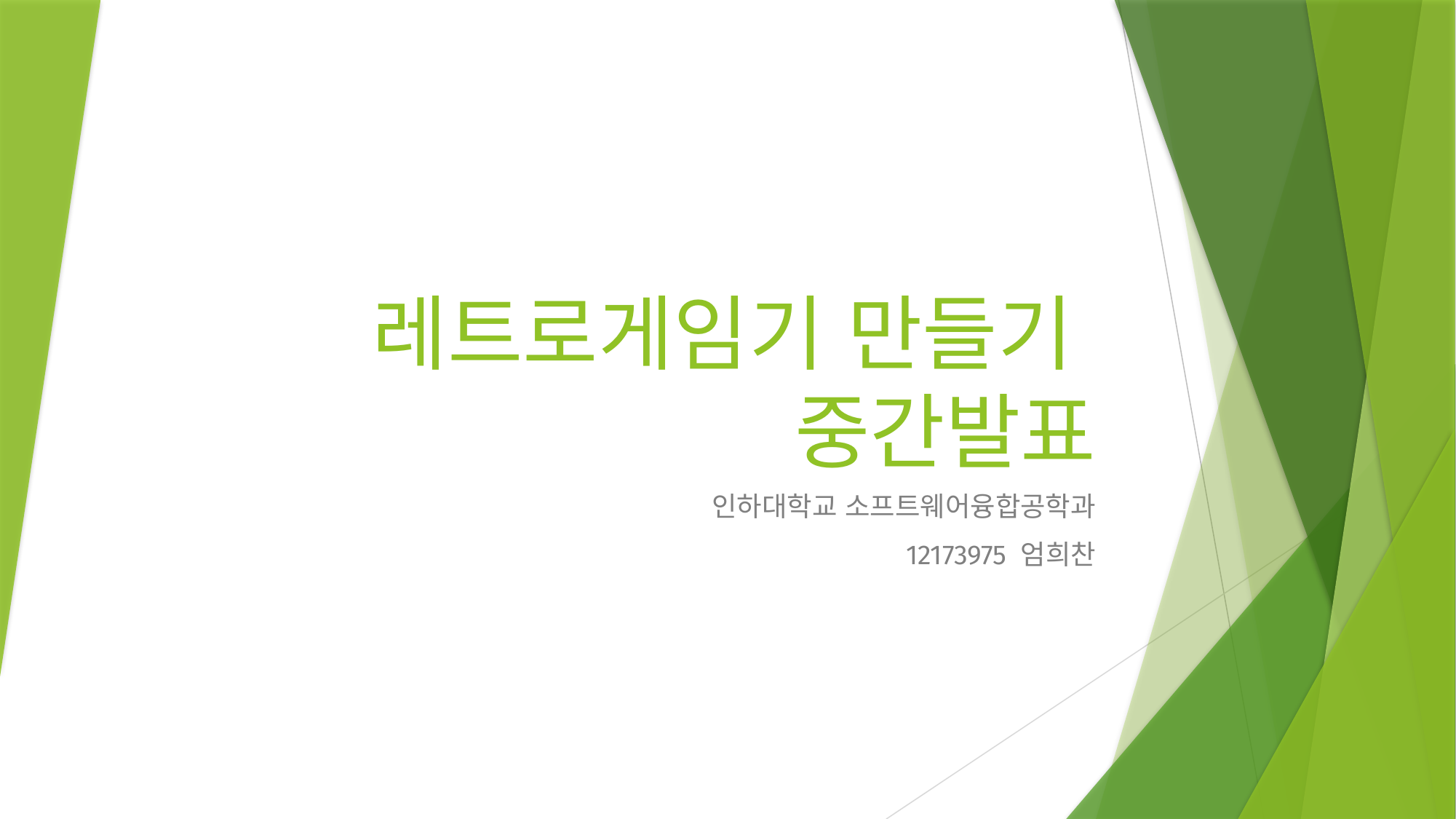

# 레트로게임기 만들기 중간발표
인하대학교 소프트웨어융합공학과
12173975 엄희찬